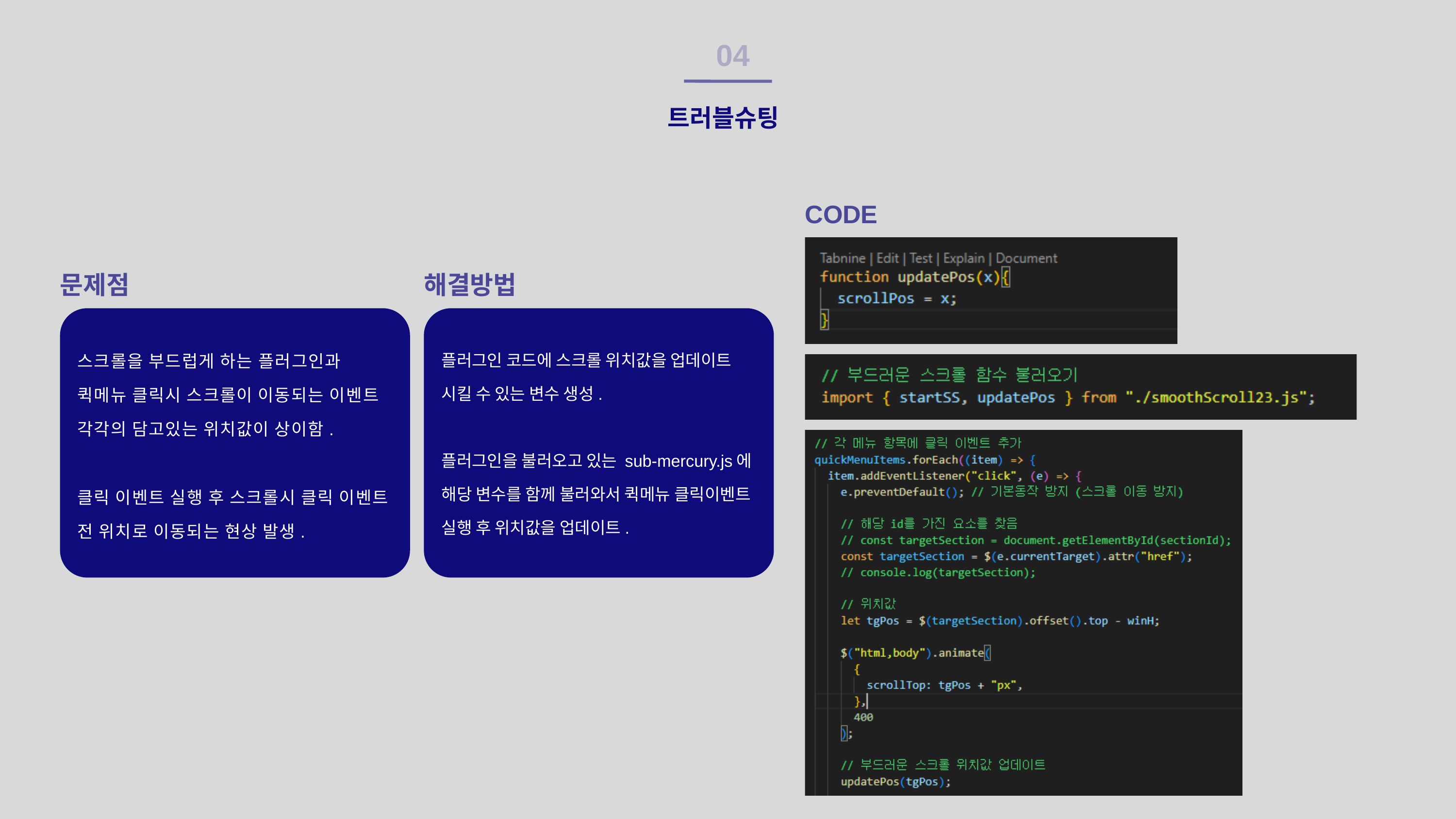

04

트러블슈팅

CODE

문제점
해결방법

스크롤을 부드럽게 하는 플러그인과 퀵메뉴 클릭시 스크롤이 이동되는 이벤트 각각의 담고있는 위치값이 상이함.

클릭 이벤트 실행 후 스크롤시 클릭 이벤트 전 위치로 이동되는 현상 발생.
플러그인 코드에 스크롤 위치값을 업데이트
시킬 수 있는 변수 생성.

플러그인을 불러오고 있는 sub-mercury.js에 해당 변수를 함께 불러와서 퀵메뉴 클릭이벤트
실행 후 위치값을 업데이트.